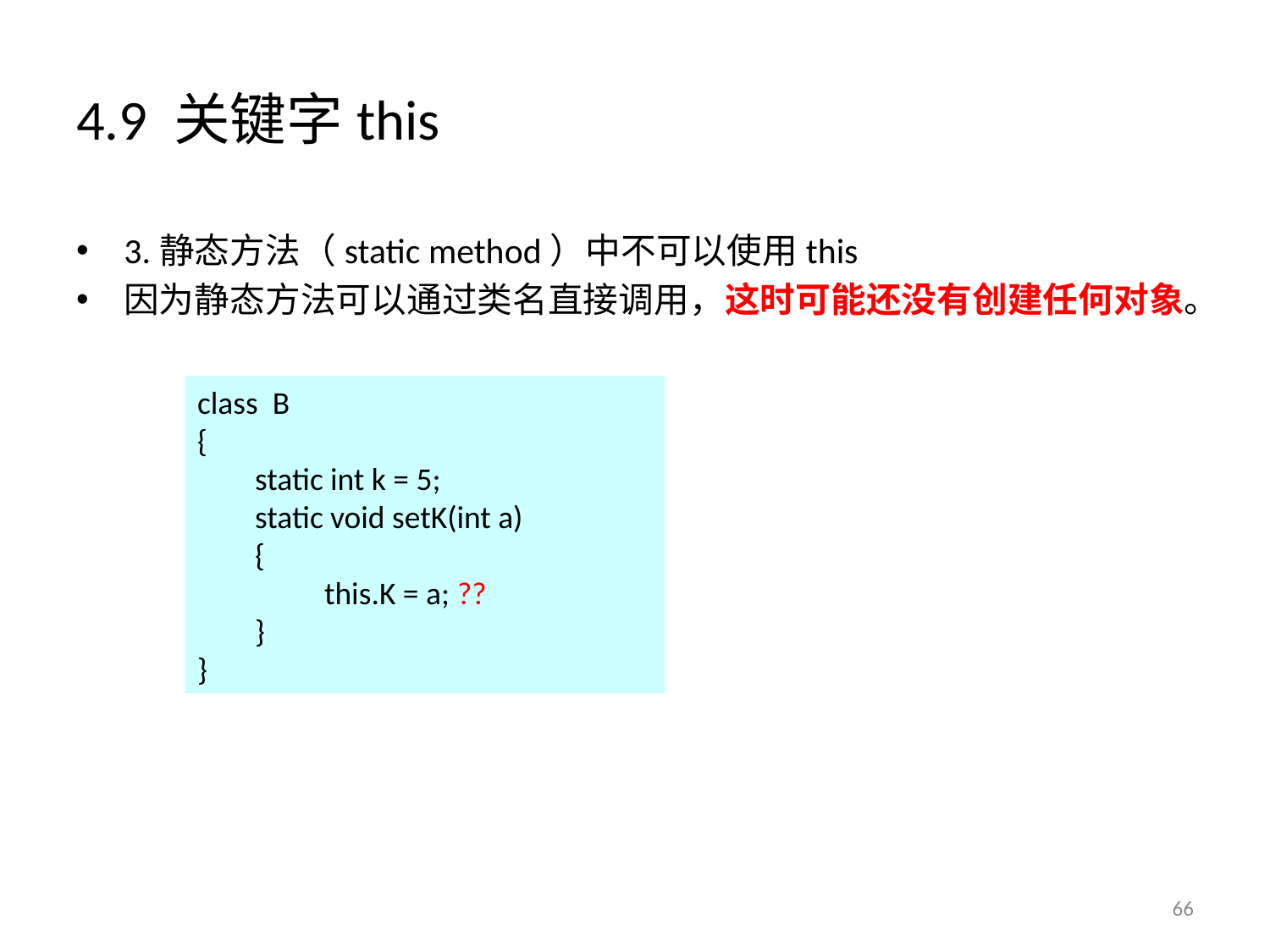

# 4.9 关键字this
3.静态方法（static method）中不可以使用this
因为静态方法可以通过类名直接调用，这时可能还没有创建任何对象。
class  B
{
        static int k = 5;
        static void setK(int a)
        {
	this.K = a; ??
        }
}
66